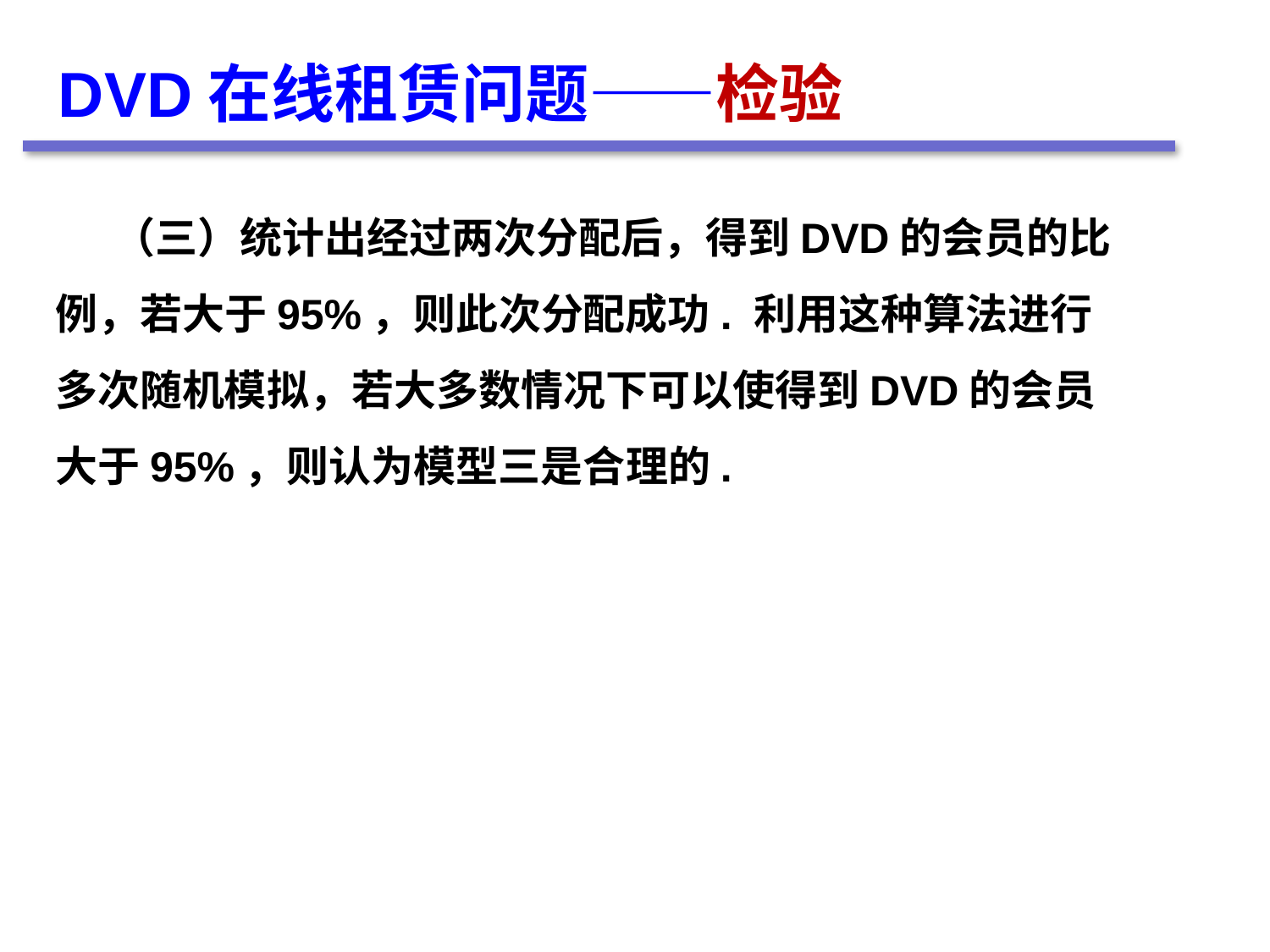

DVD在线租赁问题——检验
     （三）统计出经过两次分配后，得到DVD的会员的比例，若大于95%，则此次分配成功. 利用这种算法进行多次随机模拟，若大多数情况下可以使得到DVD的会员大于95%，则认为模型三是合理的.